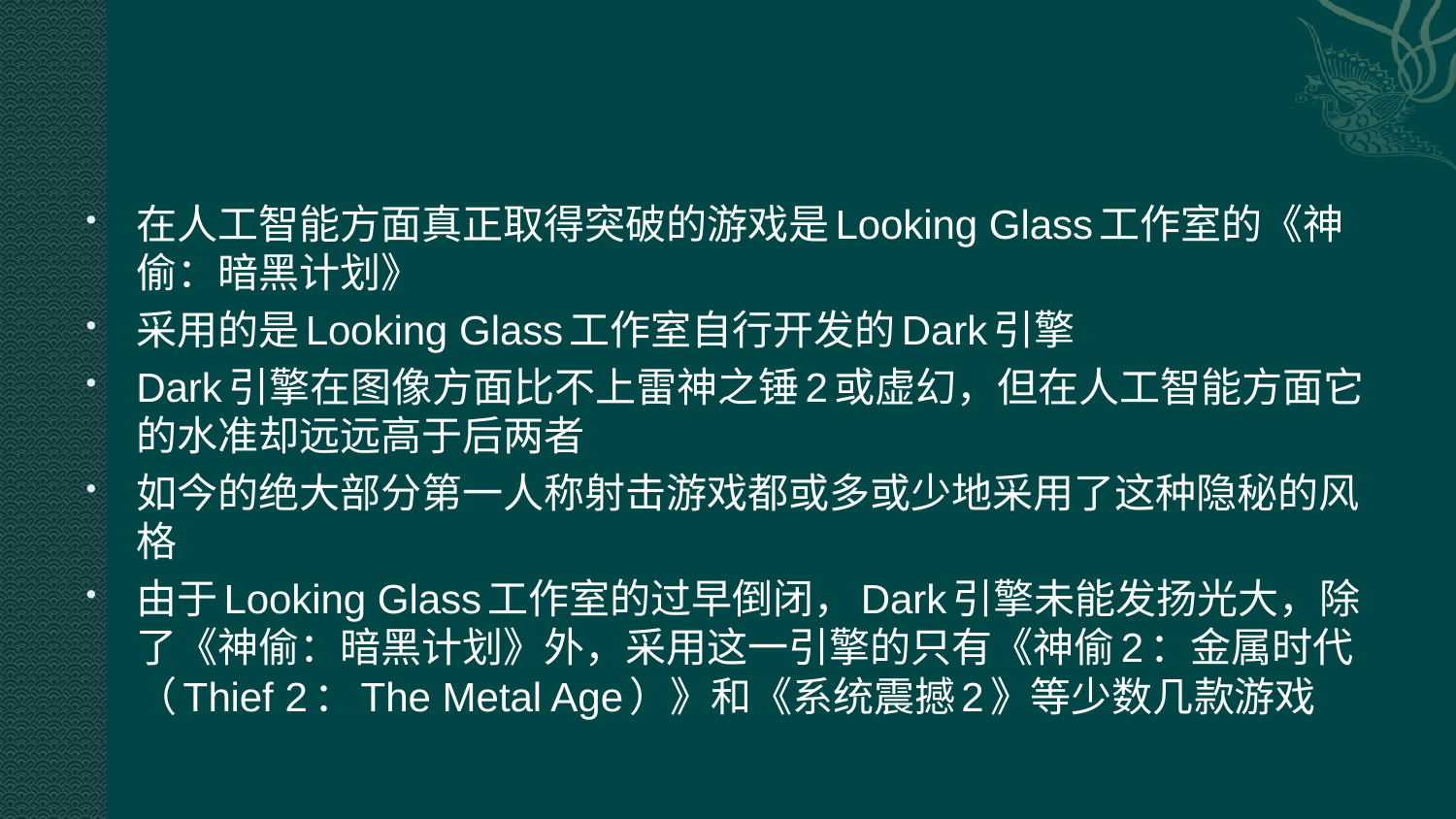

#
在人工智能方面真正取得突破的游戏是Looking Glass工作室的《神偷：暗黑计划》
采用的是Looking Glass工作室自行开发的Dark引擎
Dark引擎在图像方面比不上雷神之锤2或虚幻，但在人工智能方面它的水准却远远高于后两者
如今的绝大部分第一人称射击游戏都或多或少地采用了这种隐秘的风格
由于Looking Glass工作室的过早倒闭，Dark引擎未能发扬光大，除了《神偷：暗黑计划》外，采用这一引擎的只有《神偷2：金属时代（Thief 2：The Metal Age）》和《系统震撼2》等少数几款游戏